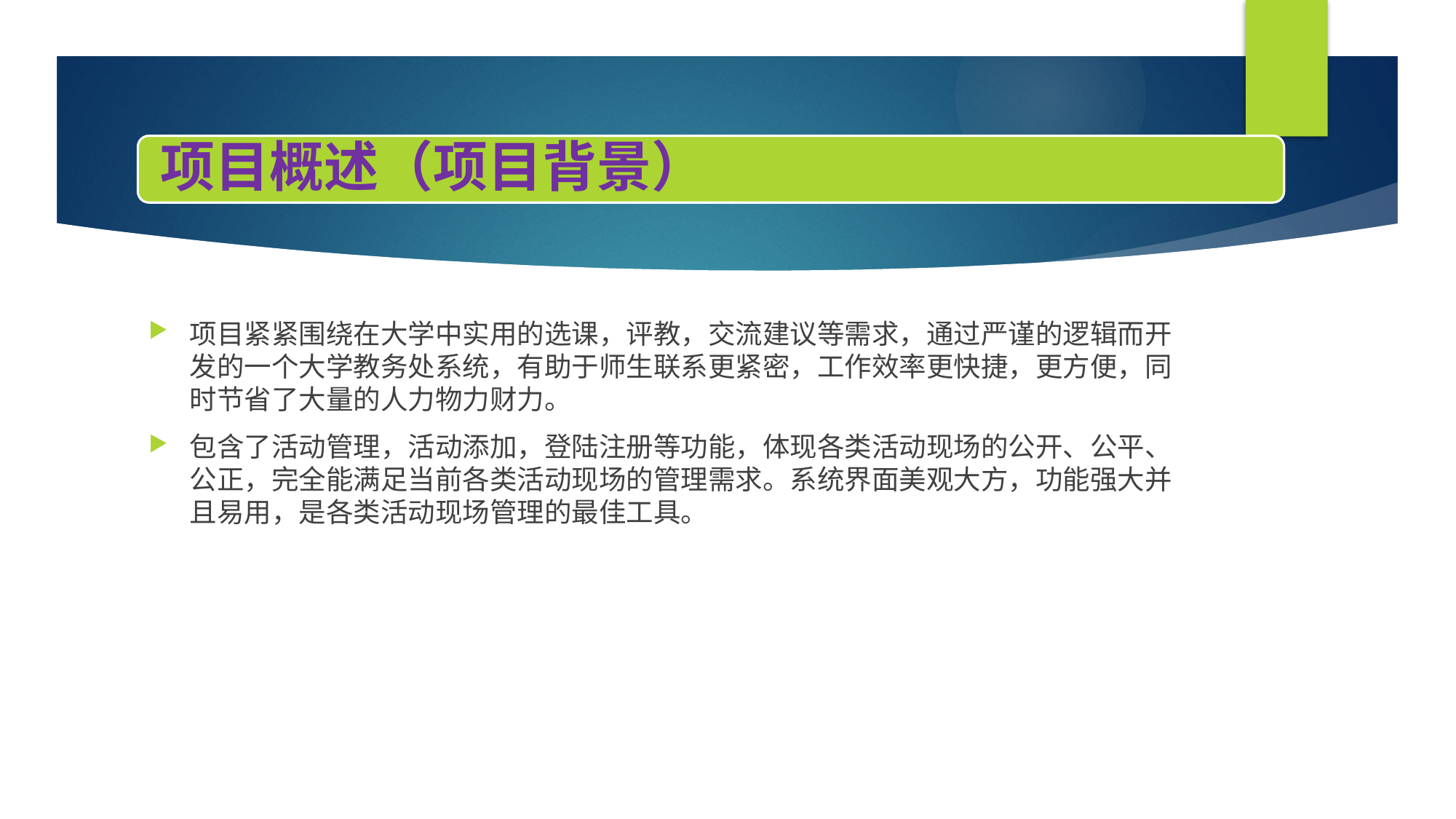

项目概述（项目背景）
项目紧紧围绕在大学中实用的选课，评教，交流建议等需求，通过严谨的逻辑而开发的一个大学教务处系统，有助于师生联系更紧密，工作效率更快捷，更方便，同时节省了大量的人力物力财力。
包含了活动管理，活动添加，登陆注册等功能，体现各类活动现场的公开、公平、公正，完全能满足当前各类活动现场的管理需求。系统界面美观大方，功能强大并且易用，是各类活动现场管理的最佳工具。